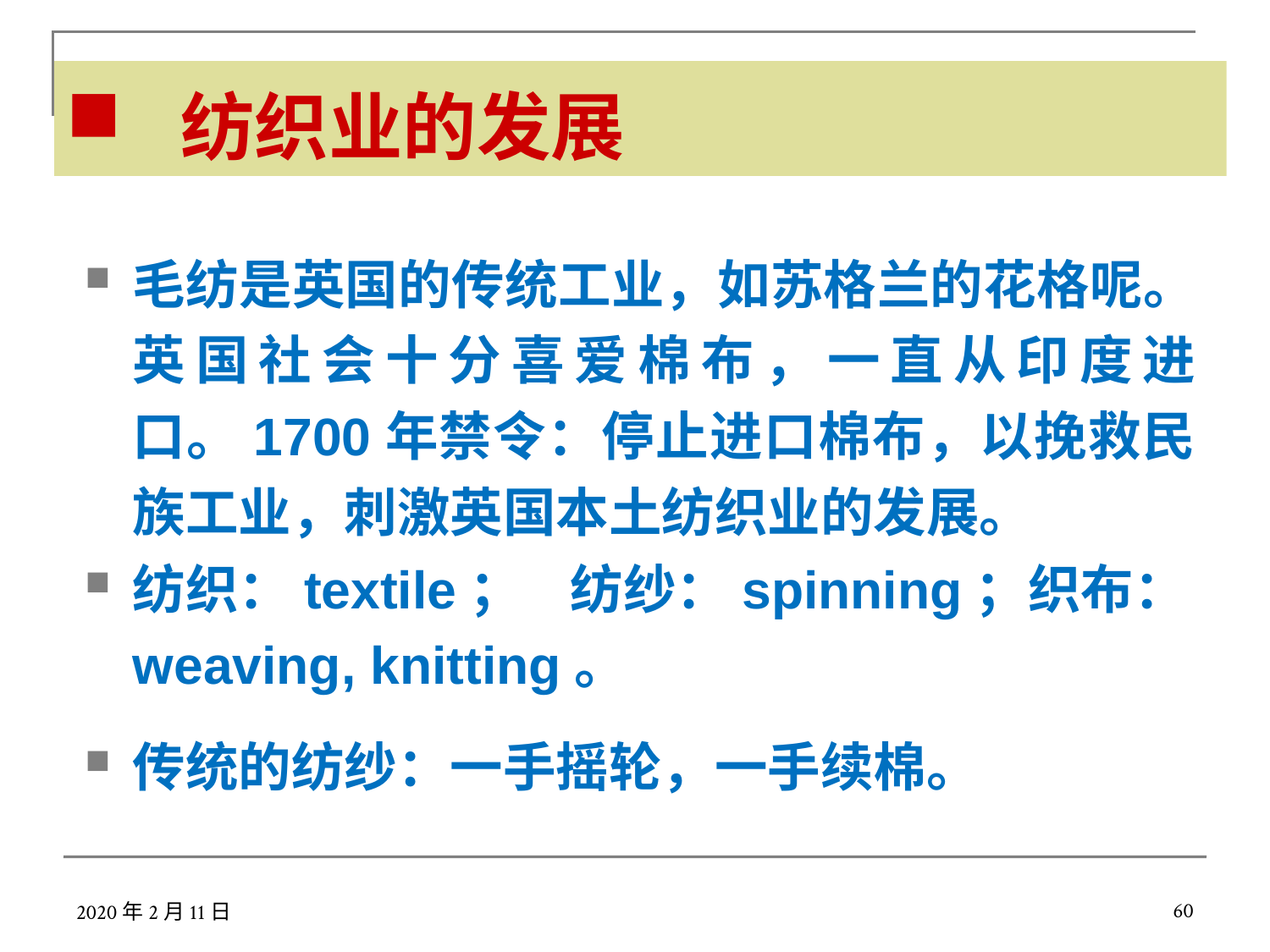

# 纺织业的发展
毛纺是英国的传统工业，如苏格兰的花格呢。英国社会十分喜爱棉布，一直从印度进口。1700年禁令：停止进口棉布，以挽救民族工业，刺激英国本土纺织业的发展。
纺织：textile；    纺纱：spinning；织布：weaving, knitting。

传统的纺纱：一手摇轮，一手续棉。
2020年2月11日
60